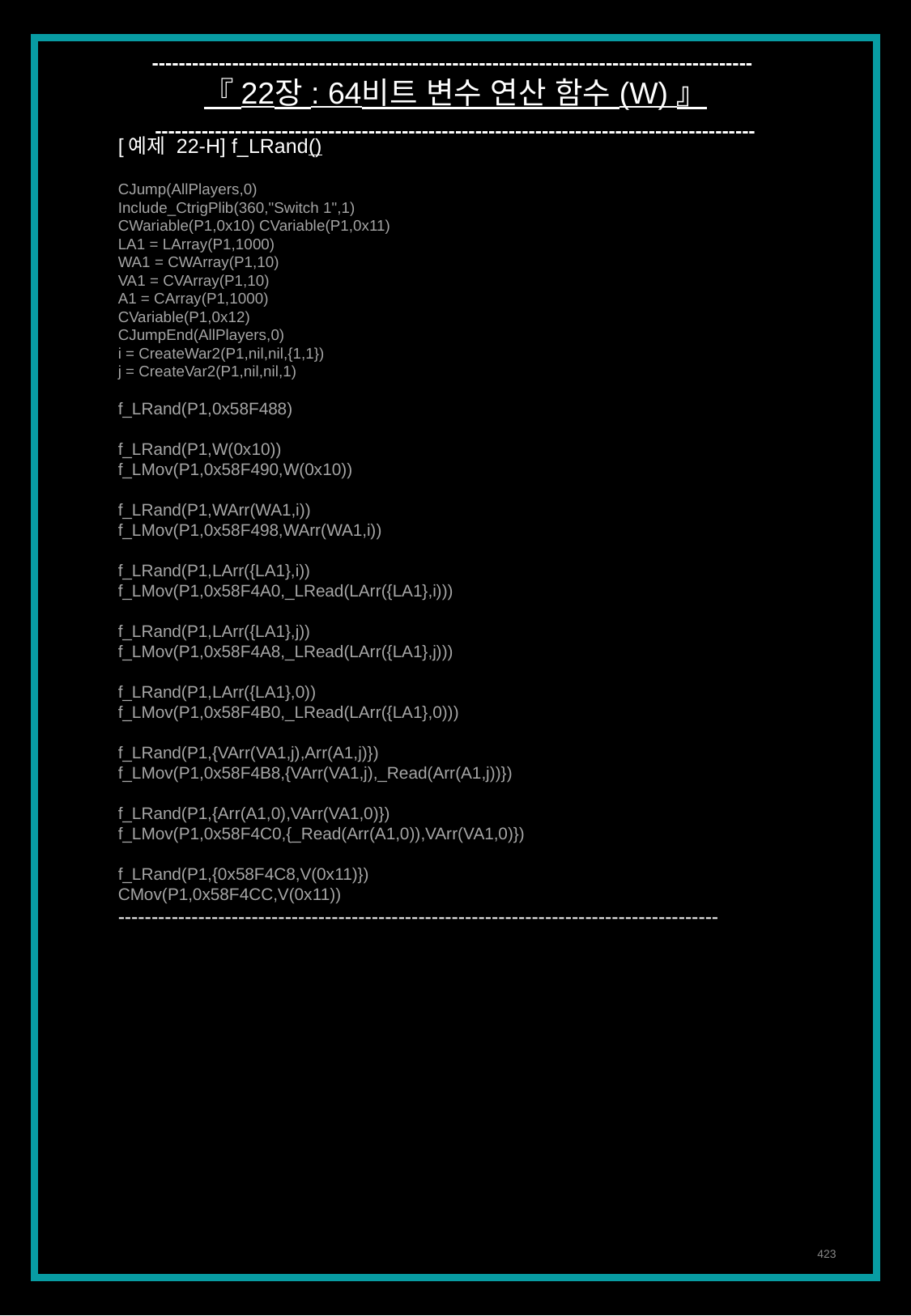

------------------------------------------------------------------------------------------
『 22장 : 64비트 변수 연산 함수 (W) 』
------------------------------------------------------------------------------------------
[예제 22-H] f_LRand()

CJump(AllPlayers,0)
Include_CtrigPlib(360,"Switch 1",1)
CWariable(P1,0x10) CVariable(P1,0x11)
LA1 = LArray(P1,1000)
WA1 = CWArray(P1,10)
VA1 = CVArray(P1,10)
A1 = CArray(P1,1000)
CVariable(P1,0x12)
CJumpEnd(AllPlayers,0)
i = CreateWar2(P1,nil,nil,{1,1})
j = CreateVar2(P1,nil,nil,1)

f_LRand(P1,0x58F488)

f_LRand(P1,W(0x10))
f_LMov(P1,0x58F490,W(0x10))

f_LRand(P1,WArr(WA1,i))
f_LMov(P1,0x58F498,WArr(WA1,i))

f_LRand(P1,LArr({LA1},i))
f_LMov(P1,0x58F4A0,_LRead(LArr({LA1},i)))

f_LRand(P1,LArr({LA1},j))
f_LMov(P1,0x58F4A8,_LRead(LArr({LA1},j)))

f_LRand(P1,LArr({LA1},0))
f_LMov(P1,0x58F4B0,_LRead(LArr({LA1},0)))

f_LRand(P1,{VArr(VA1,j),Arr(A1,j)})
f_LMov(P1,0x58F4B8,{VArr(VA1,j),_Read(Arr(A1,j))})

f_LRand(P1,{Arr(A1,0),VArr(VA1,0)})
f_LMov(P1,0x58F4C0,{_Read(Arr(A1,0)),VArr(VA1,0)})

f_LRand(P1,{0x58F4C8,V(0x11)})
CMov(P1,0x58F4CC,V(0x11))
------------------------------------------------------------------------------------------
423